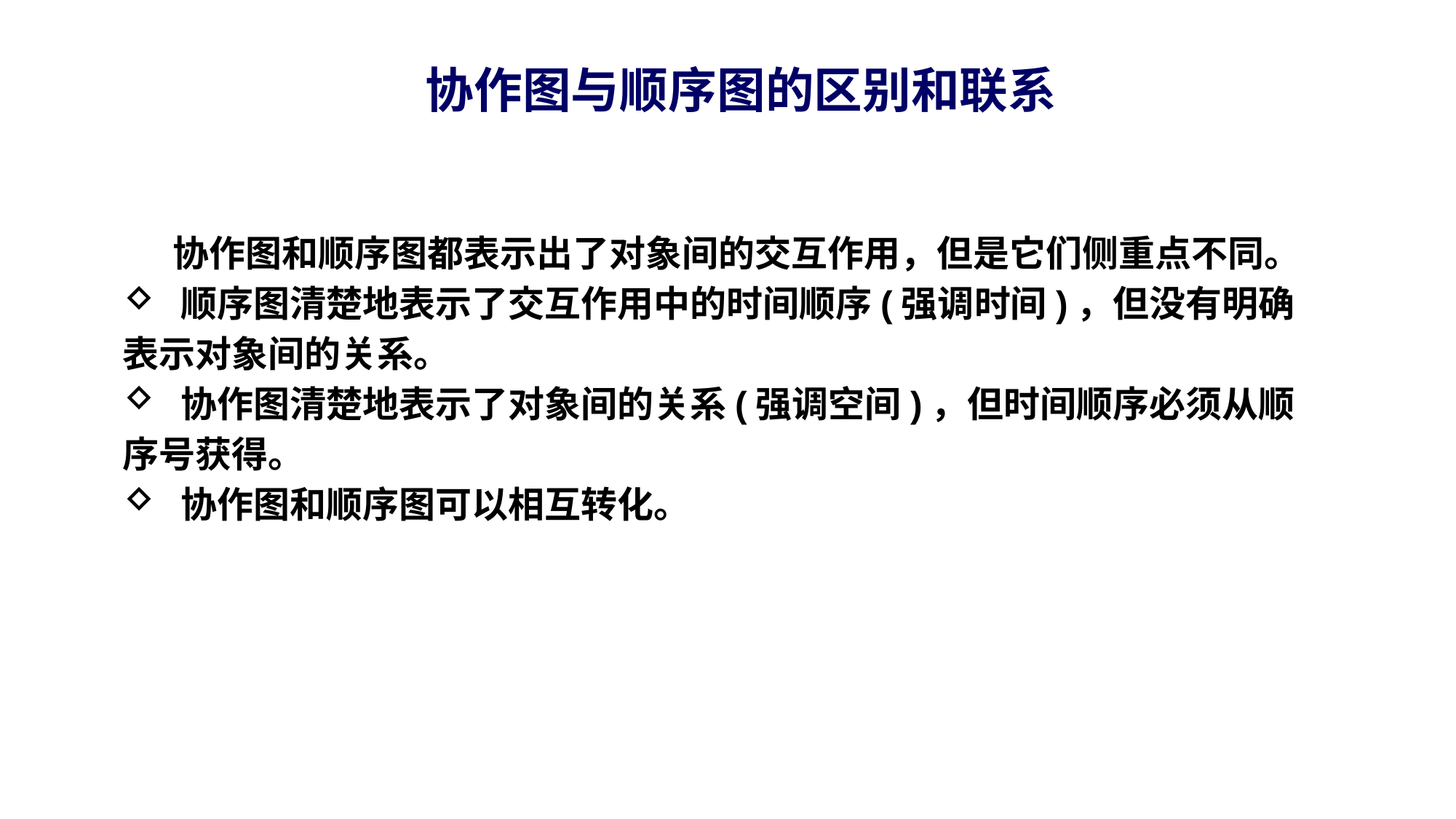

协作图与顺序图的区别和联系
     协作图和顺序图都表示出了对象间的交互作用，但是它们侧重点不同。
  顺序图清楚地表示了交互作用中的时间顺序(强调时间)，但没有明确表示对象间的关系。
  协作图清楚地表示了对象间的关系(强调空间)，但时间顺序必须从顺序号获得。
  协作图和顺序图可以相互转化。